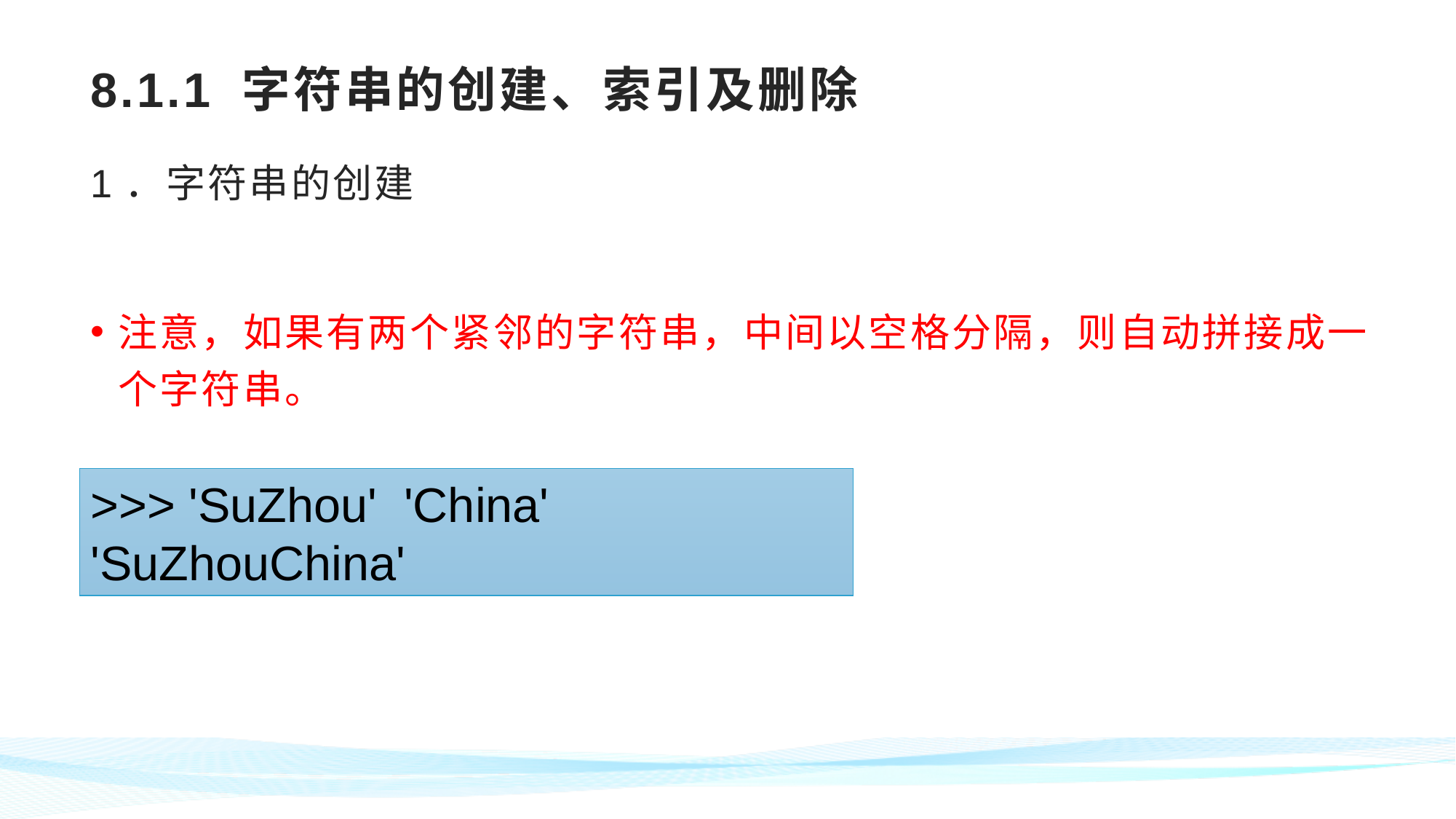

# 8.1.1 字符串的创建、索引及删除
1．字符串的创建

注意，如果有两个紧邻的字符串，中间以空格分隔，则自动拼接成一个字符串。
>>> 'SuZhou'  'China'
'SuZhouChina'